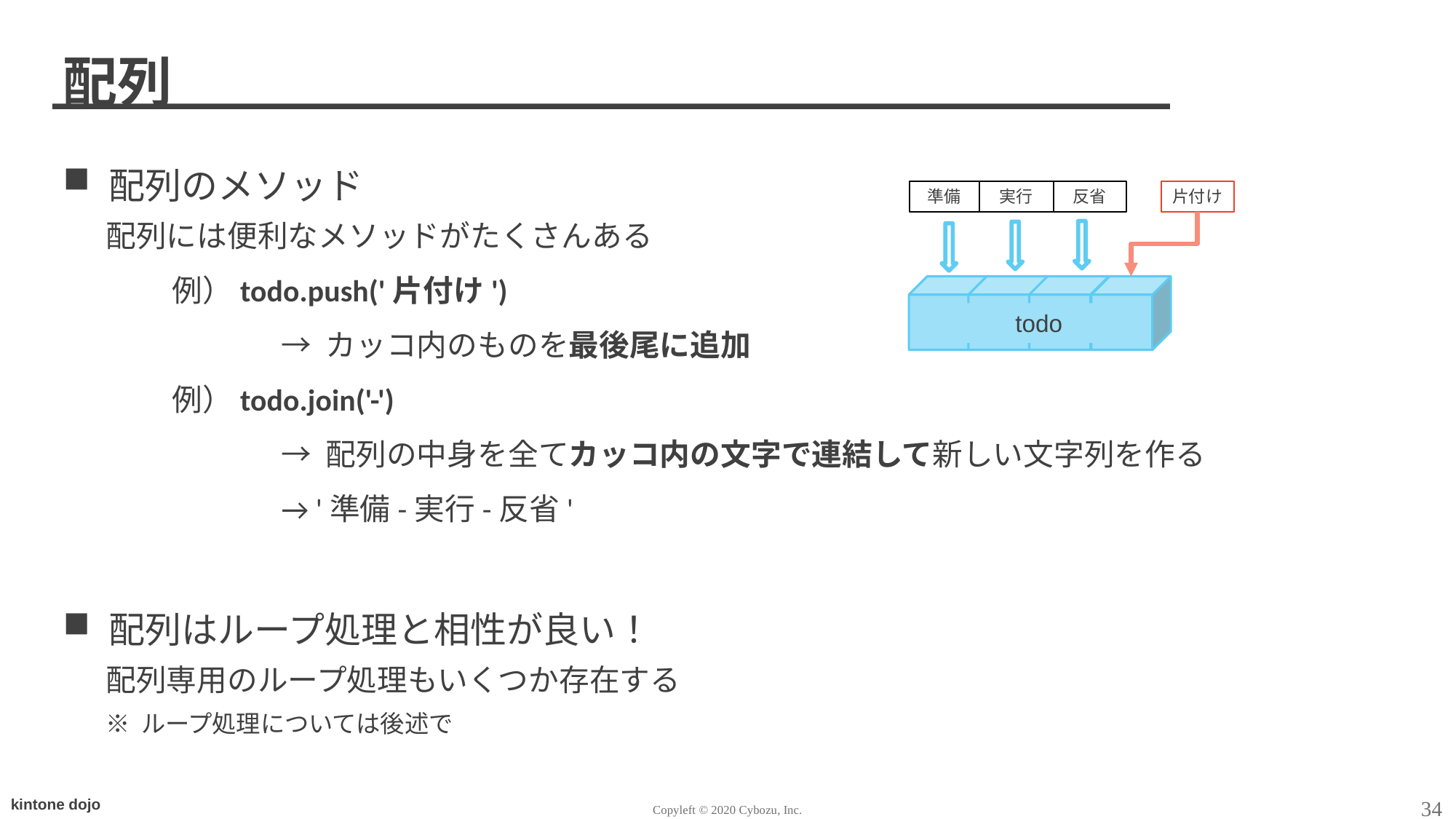

# 配列
配列のメソッド
配列には便利なメソッドがたくさんある
	例）todo.push('片付け')
		→ カッコ内のものを最後尾に追加
    	例）todo.join('-')
		→ 配列の中身を全てカッコ内の文字で連結して新しい文字列を作る
		→ '準備-実行-反省'

配列はループ処理と相性が良い！
配列専用のループ処理もいくつか存在する
※ ループ処理については後述で

準備
実行
反省
片付け

todo
34
Copyleft © 2020 Cybozu, Inc.